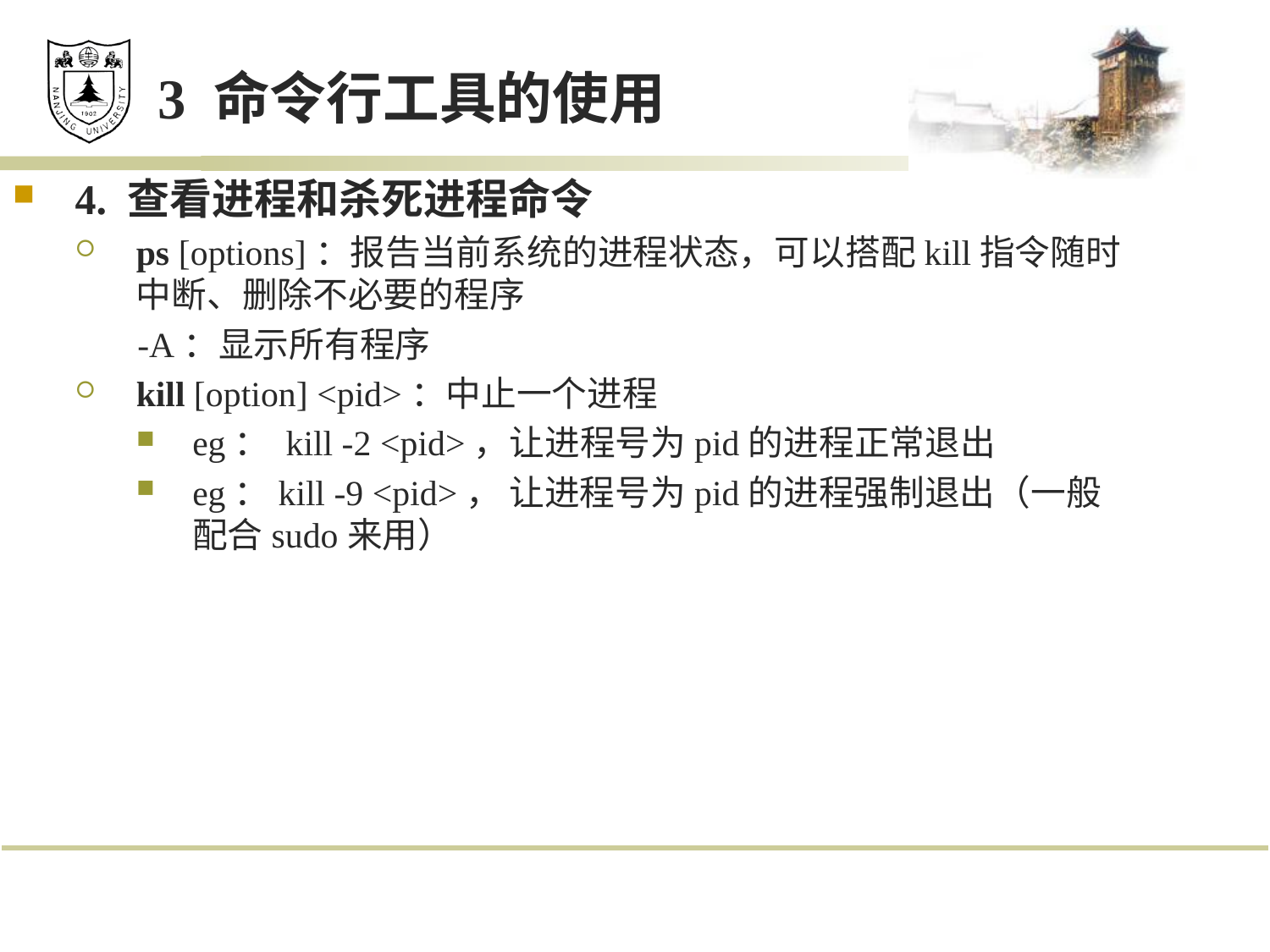

# 3 命令行工具的使用
4. 查看进程和杀死进程命令
ps [options]：报告当前系统的进程状态，可以搭配kill指令随时中断、删除不必要的程序
       -A：显示所有程序
kill [option] <pid>：中止一个进程
eg： kill -2 <pid>，让进程号为pid的进程正常退出
eg：kill -9 <pid>， 让进程号为pid的进程强制退出（一般配合sudo来用）